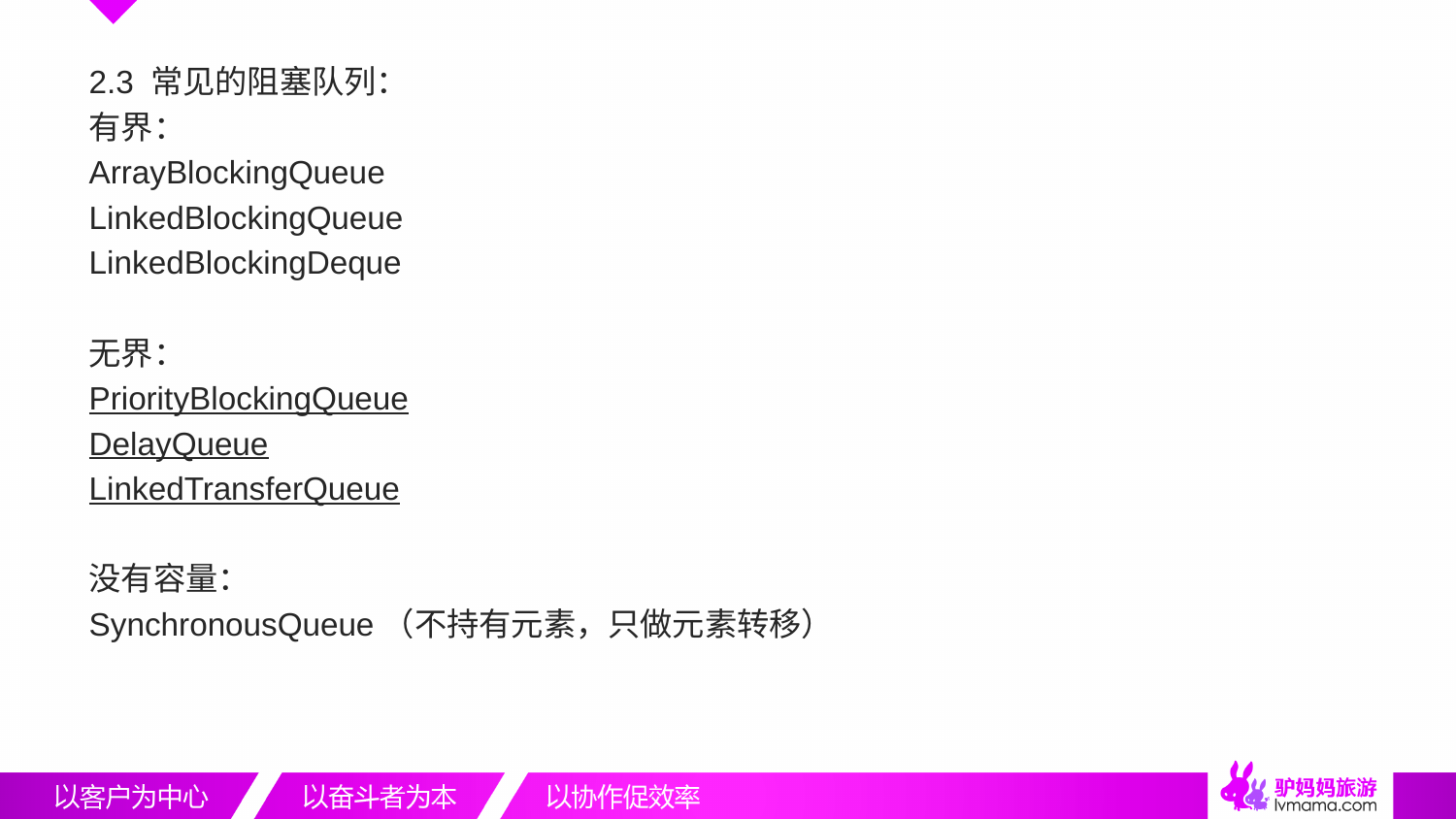

2.3 常见的阻塞队列：
有界：
ArrayBlockingQueue
LinkedBlockingQueue
LinkedBlockingDeque

无界：
PriorityBlockingQueue
DelayQueue
LinkedTransferQueue

没有容量：
SynchronousQueue（不持有元素，只做元素转移）